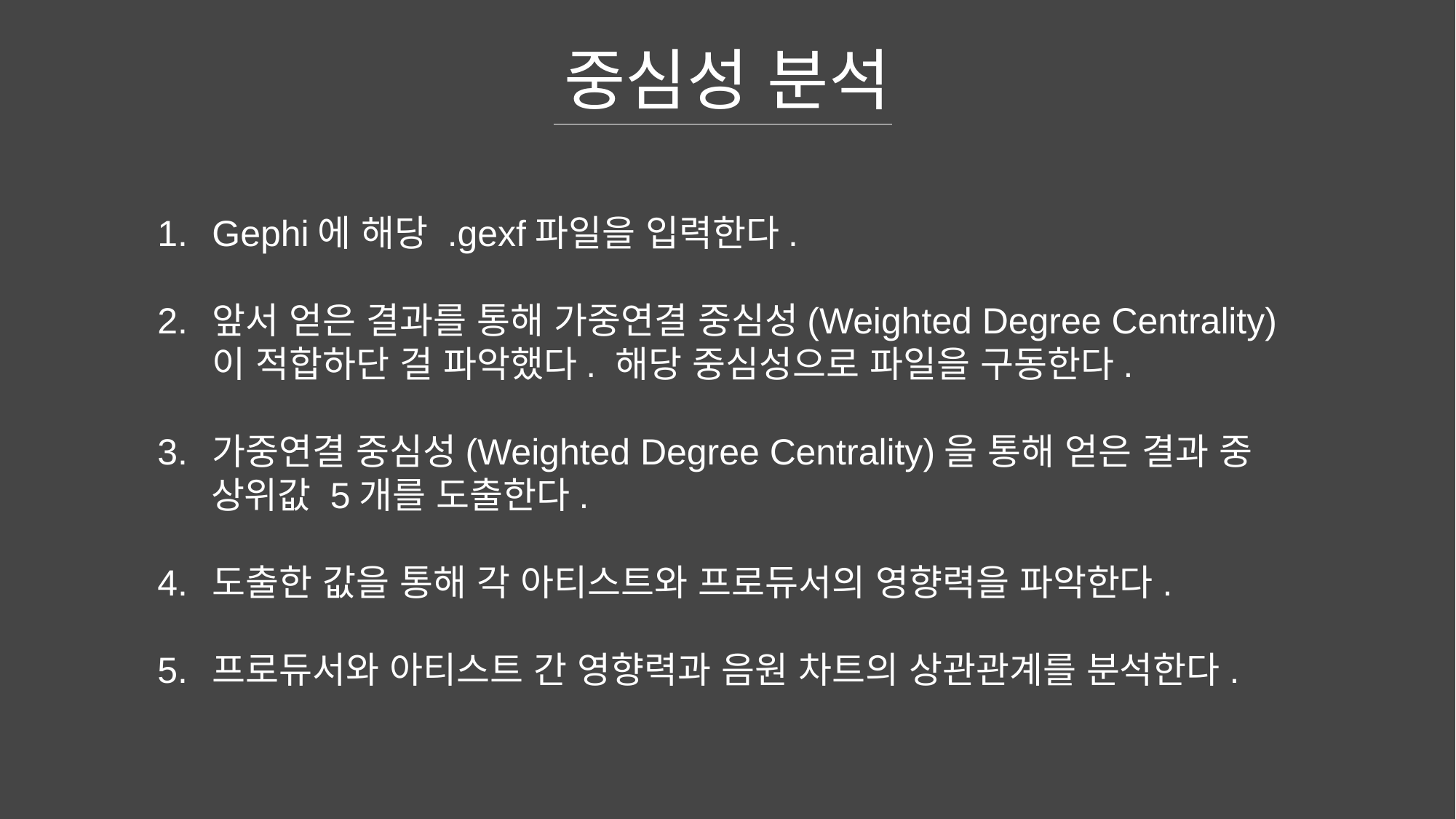

중심성 분석
Gephi에 해당 .gexf파일을 입력한다.

앞서 얻은 결과를 통해 가중연결 중심성(Weighted Degree Centrality)이 적합하단 걸 파악했다. 해당 중심성으로 파일을 구동한다.

가중연결 중심성(Weighted Degree Centrality)을 통해 얻은 결과 중
상위값 5개를 도출한다.

도출한 값을 통해 각 아티스트와 프로듀서의 영향력을 파악한다.

프로듀서와 아티스트 간 영향력과 음원 차트의 상관관계를 분석한다.